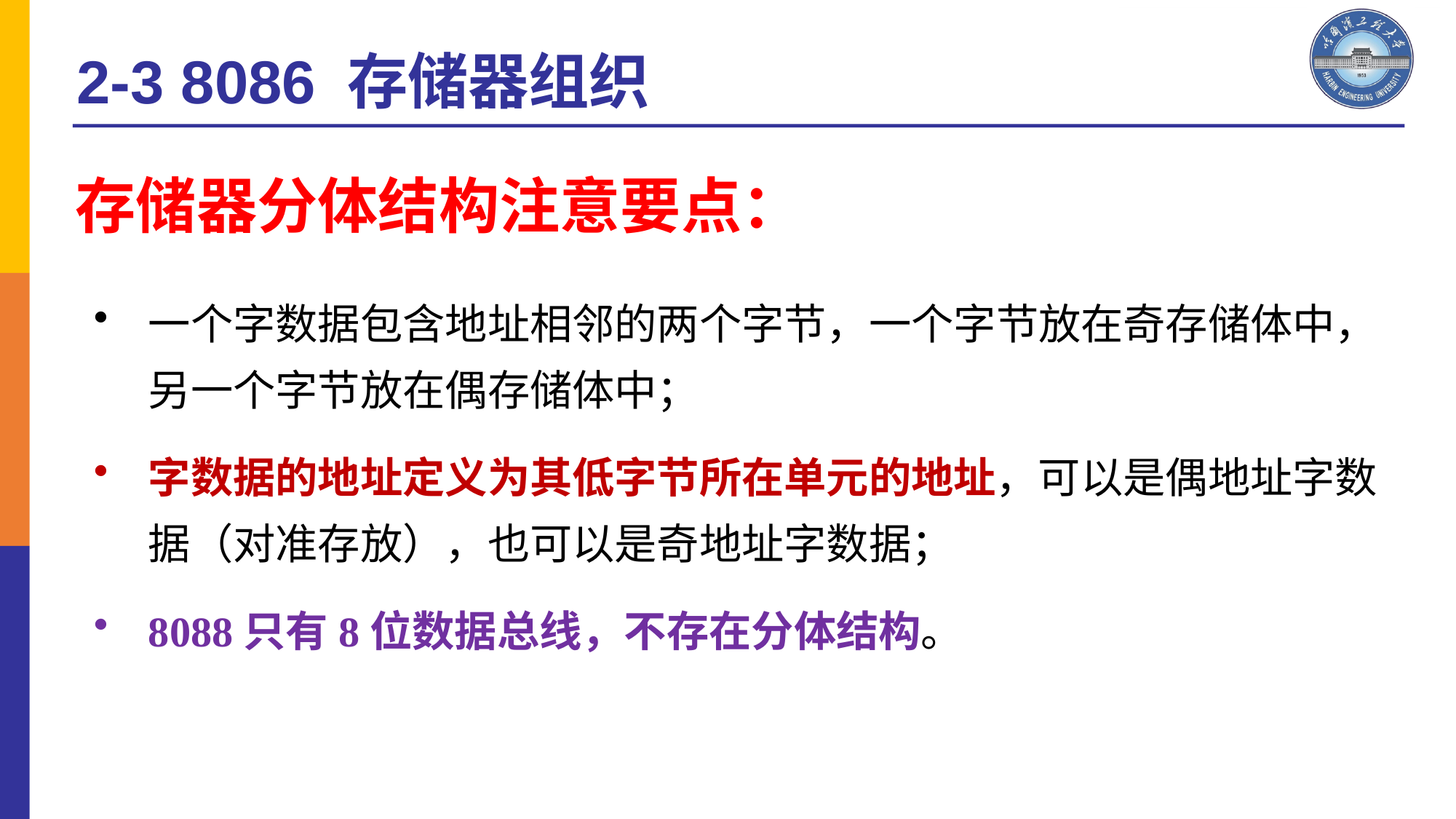

2-3 8086 存储器组织
存储器分体结构注意要点：
一个字数据包含地址相邻的两个字节，一个字节放在奇存储体中，另一个字节放在偶存储体中；
字数据的地址定义为其低字节所在单元的地址，可以是偶地址字数据（对准存放），也可以是奇地址字数据；
8088只有8位数据总线，不存在分体结构。